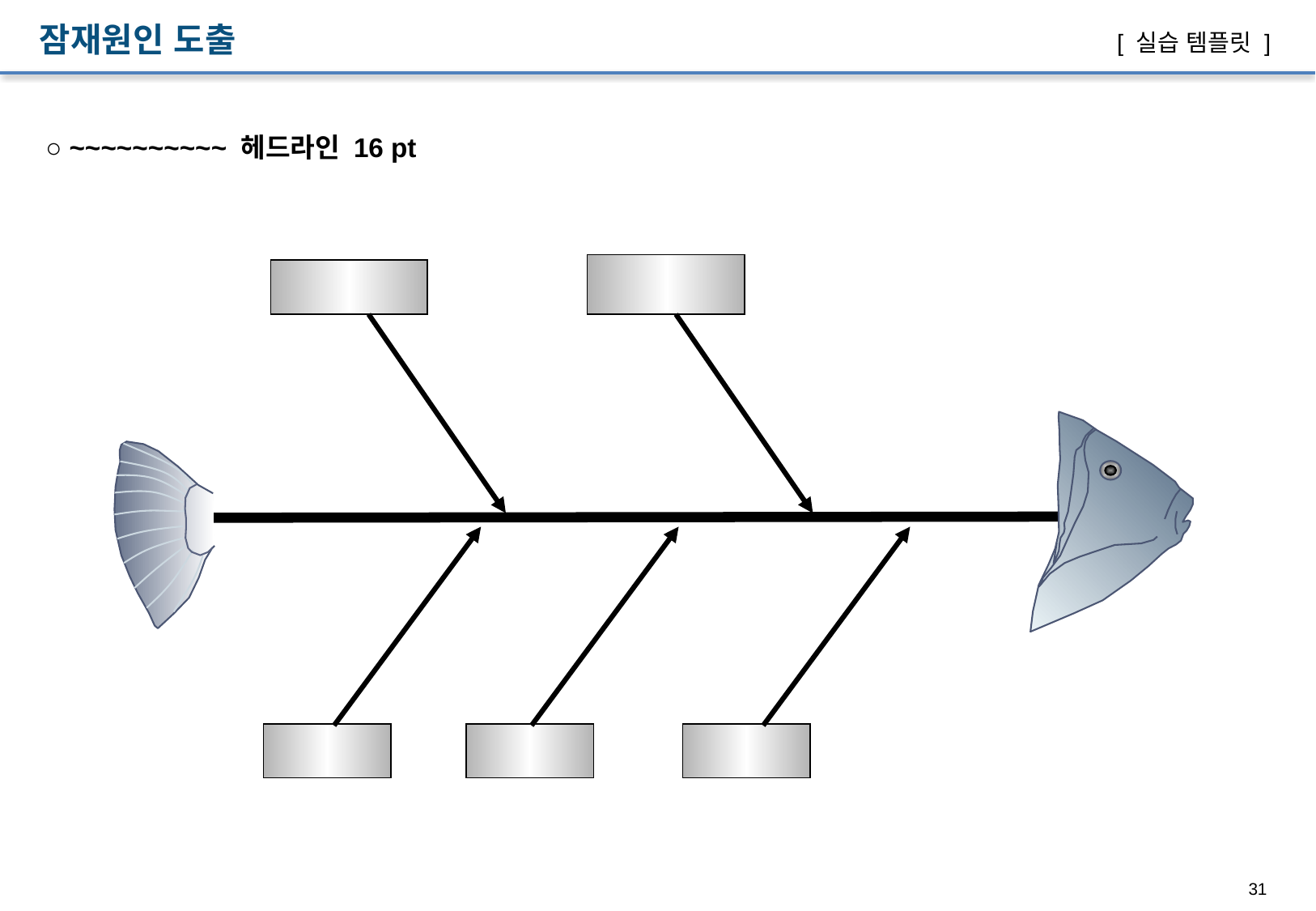

잠재원인 도출
[ 실습 템플릿 ]
○ ~~~~~~~~~~ 헤드라인 16 pt

31